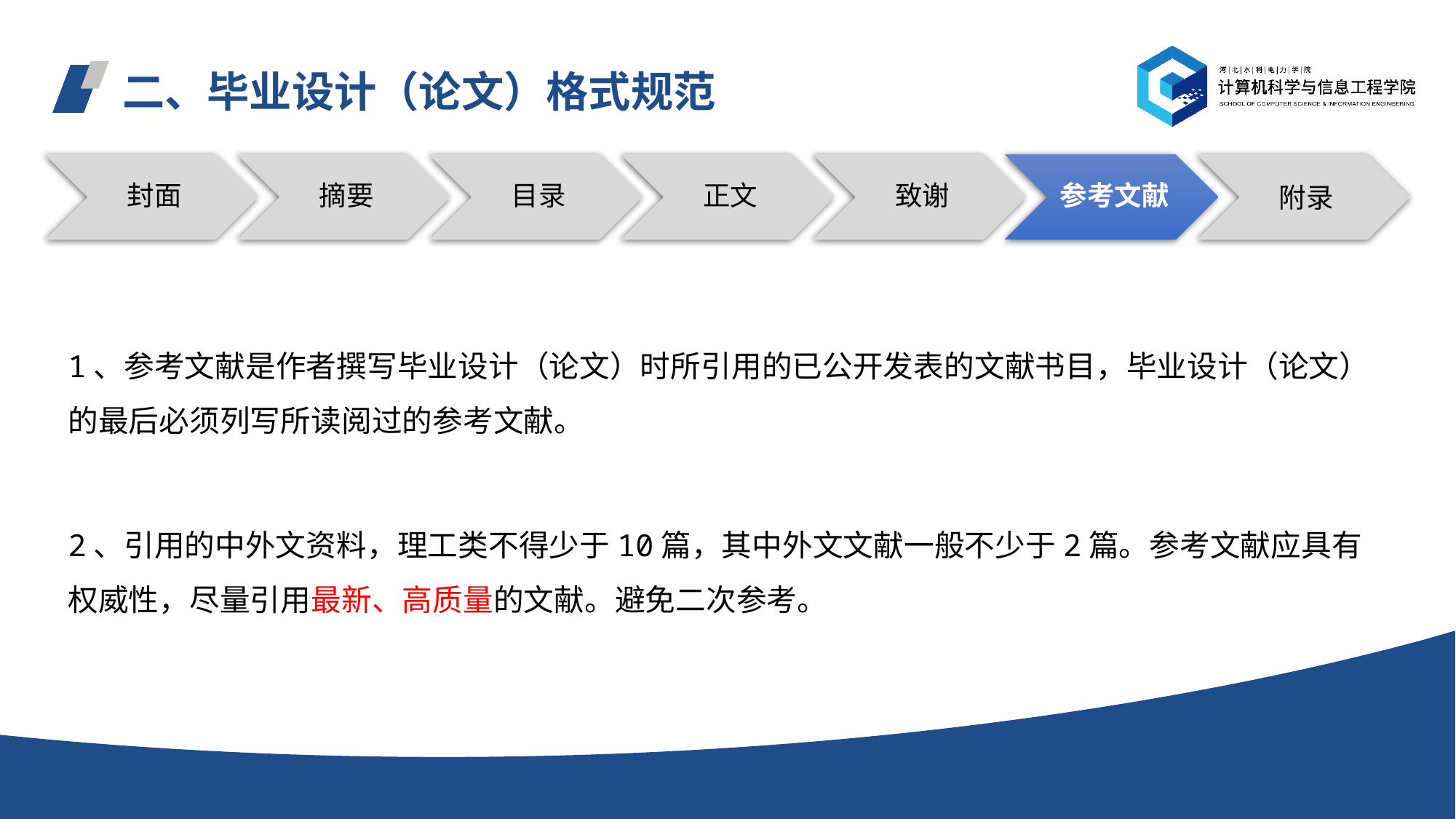

# 二、毕业设计（论文）格式规范
封面
摘要
目录
正文
致谢
参考文献
附录
1、参考文献是作者撰写毕业设计（论文）时所引用的已公开发表的文献书目，毕业设计（论文）的最后必须列写所读阅过的参考文献。
2、引用的中外文资料，理工类不得少于10篇，其中外文文献一般不少于2篇。参考文献应具有权威性，尽量引用最新、高质量的文献。避免二次参考。